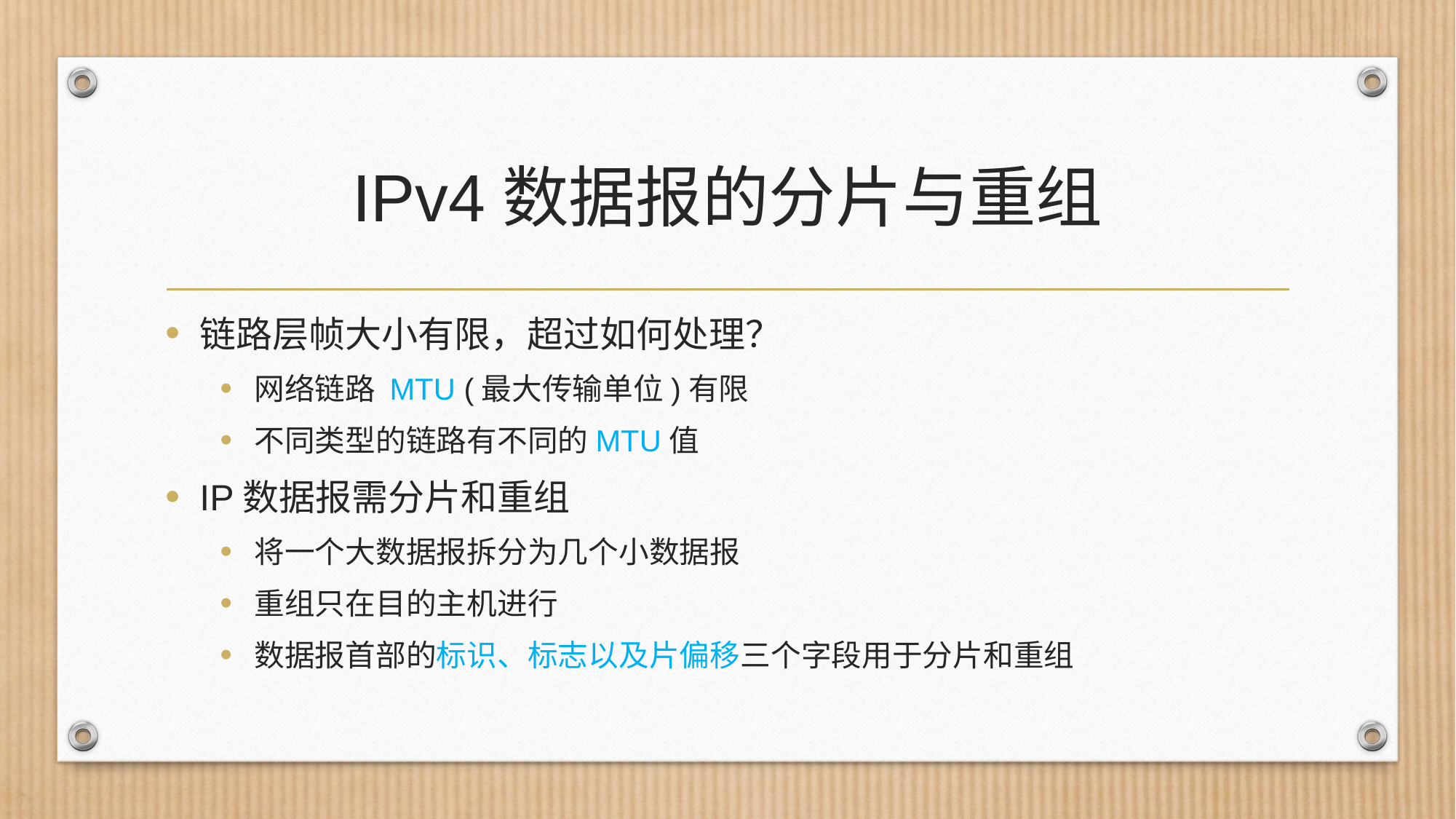

# IPv4数据报的分片与重组
链路层帧大小有限，超过如何处理？
网络链路 MTU (最大传输单位)有限
不同类型的链路有不同的MTU值
IP数据报需分片和重组
将一个大数据报拆分为几个小数据报
重组只在目的主机进行
数据报首部的标识、标志以及片偏移三个字段用于分片和重组